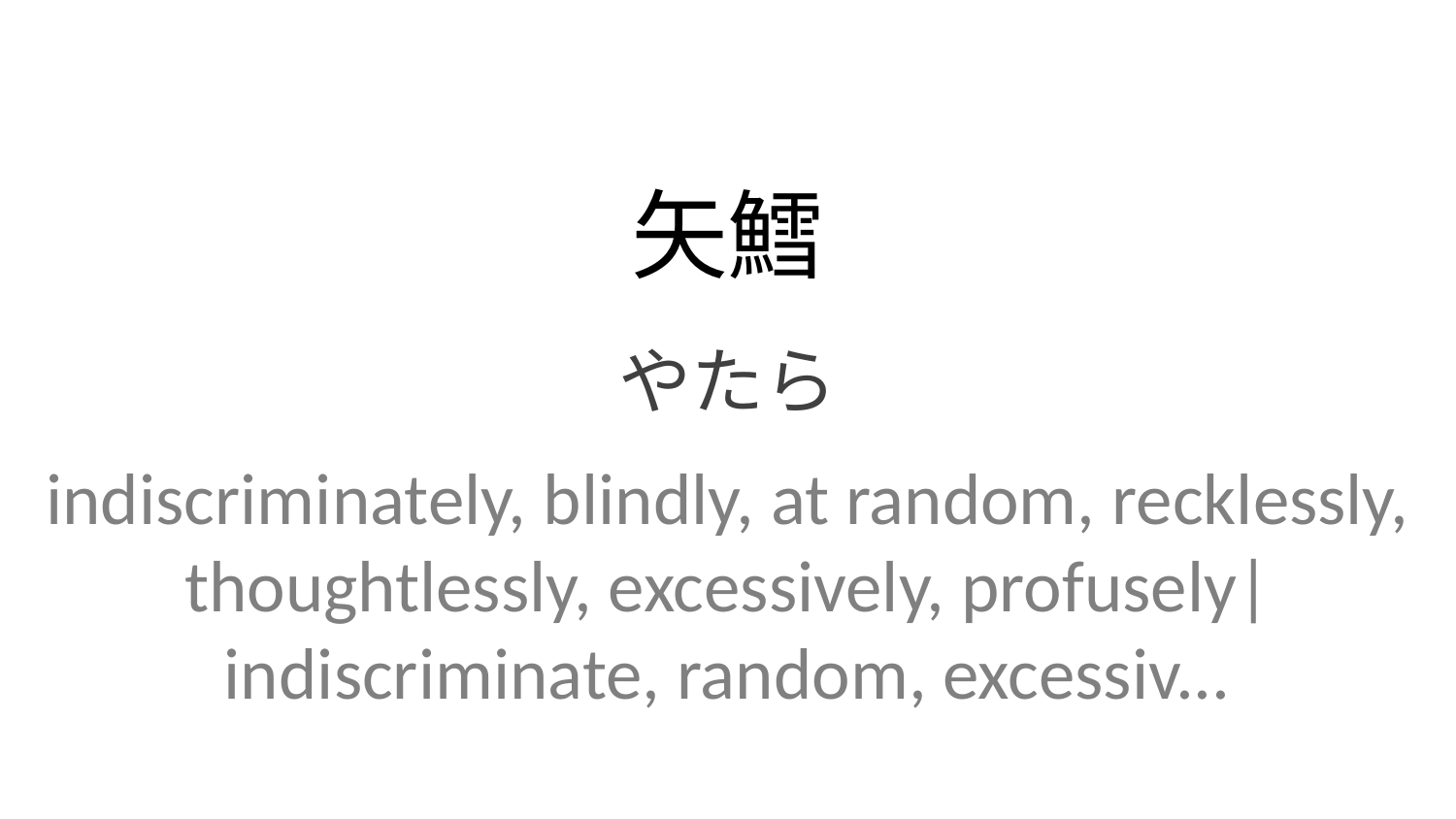

矢鱈

やたら
indiscriminately, blindly, at random, recklessly, thoughtlessly, excessively, profusely| indiscriminate, random, excessiv...